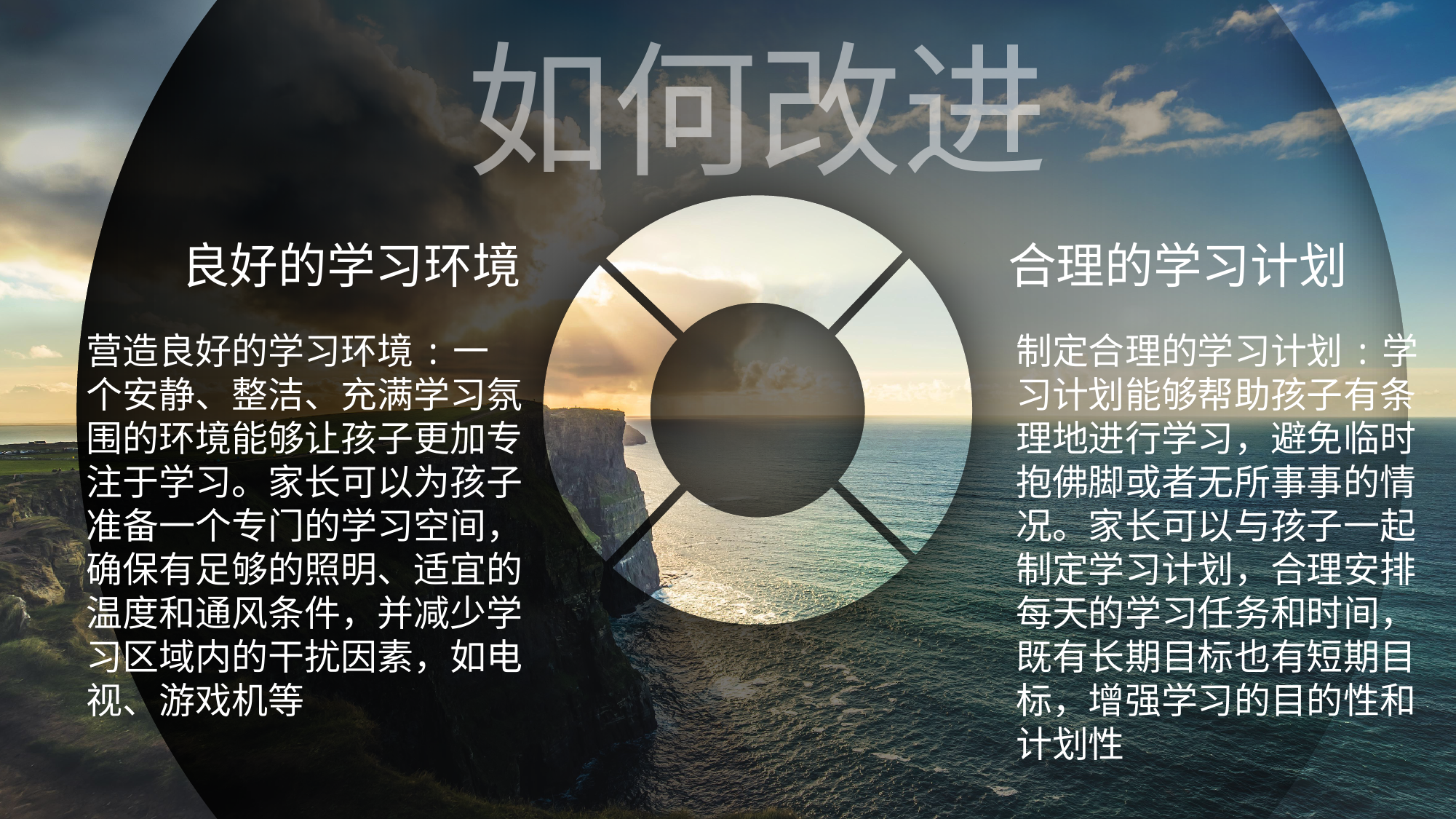

适当的奖励和鼓励
给予适当的奖励和鼓励:适当的奖励和鼓励能够增强孩子的学习动力。当孩子取得进步或者好成绩时，家长可以给予一定的物质奖励或者精神鼓励，让孩子感受到自己的努力得到了认可和肯定
存在现状
如何改进
如何改进

良好的学习环境
合理的学习计划
班上值得借鉴的良好心态
班上因该改正的不良心态
营造良好的学习环境:一个安静、整洁、充满学习氛围的环境能够让孩子更加专注于学习。家长可以为孩子准备一个专门的学习空间，确保有足够的照明、适宜的温度和通风条件，并减少学习区域内的干扰因素，如电视、游戏机等

制定合理的学习计划:学习计划能够帮助孩子有条理地进行学习，避免临时抱佛脚或者无所事事的情况。家长可以与孩子一起制定学习计划，合理安排每天的学习任务和时间，既有长期目标也有短期目标，增强学习的目的性和计划性
(1）有强烈的求知欲。
(2）刨根问底，不耻下问，积极思考。
(3）成绩好时，追求更高目标；成绩不好时，查找原因，并努力改善。
(1）不求上进，只求及格。
(2）因考试成绩不理想而灰心。
(3）不求甚解，死记硬背。
(4）上课时常做其他的事。
(5）不积极表达自己的意见。
(6）遇到不会的问题绕过去，       不想不问不看书。